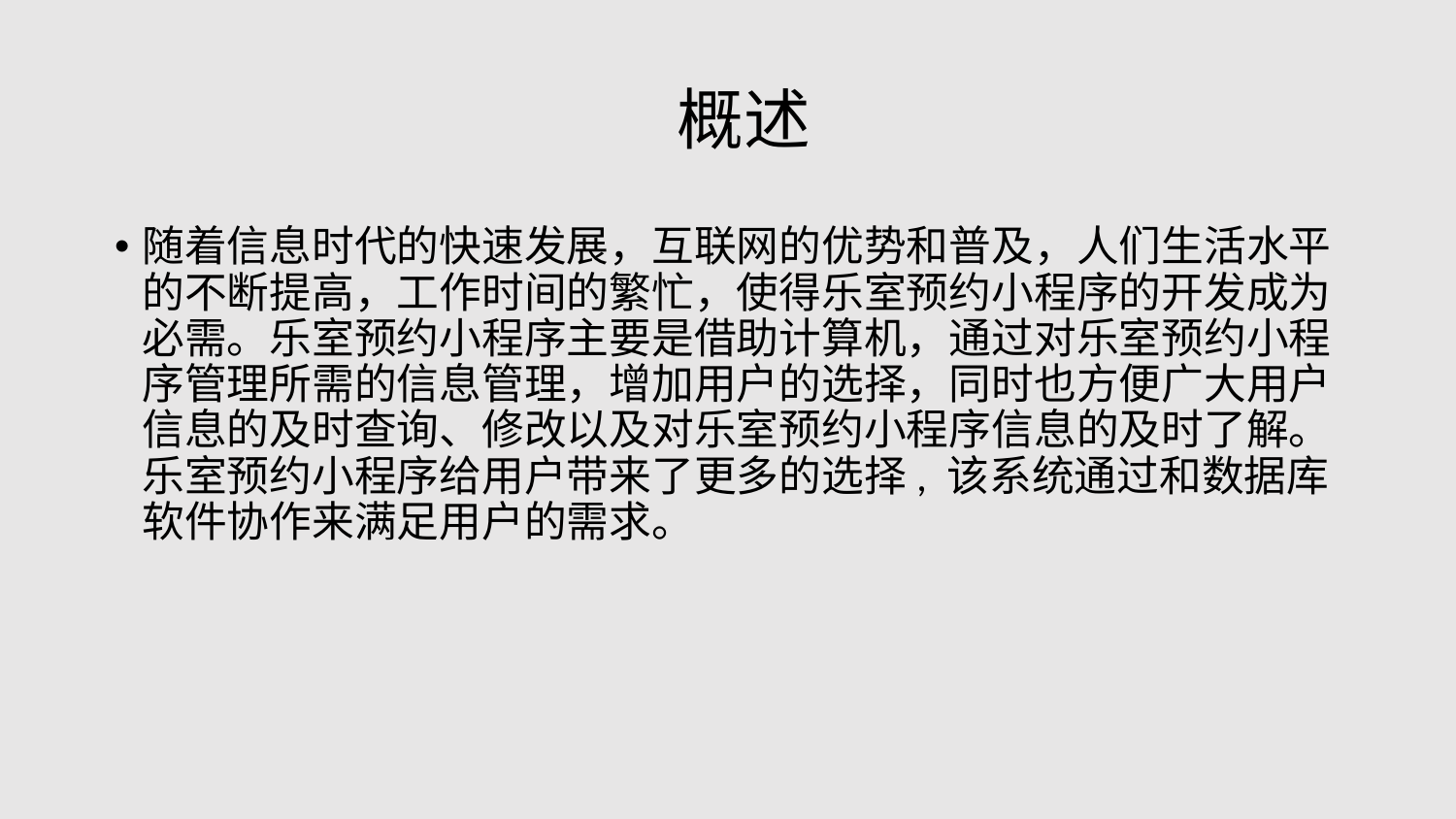

# 概述
随着信息时代的快速发展，互联网的优势和普及，人们生活水平的不断提高，工作时间的繁忙，使得乐室预约小程序的开发成为必需。乐室预约小程序主要是借助计算机，通过对乐室预约小程序管理所需的信息管理，增加用户的选择，同时也方便广大用户信息的及时查询、修改以及对乐室预约小程序信息的及时了解。乐室预约小程序给用户带来了更多的选择, 该系统通过和数据库软件协作来满足用户的需求。